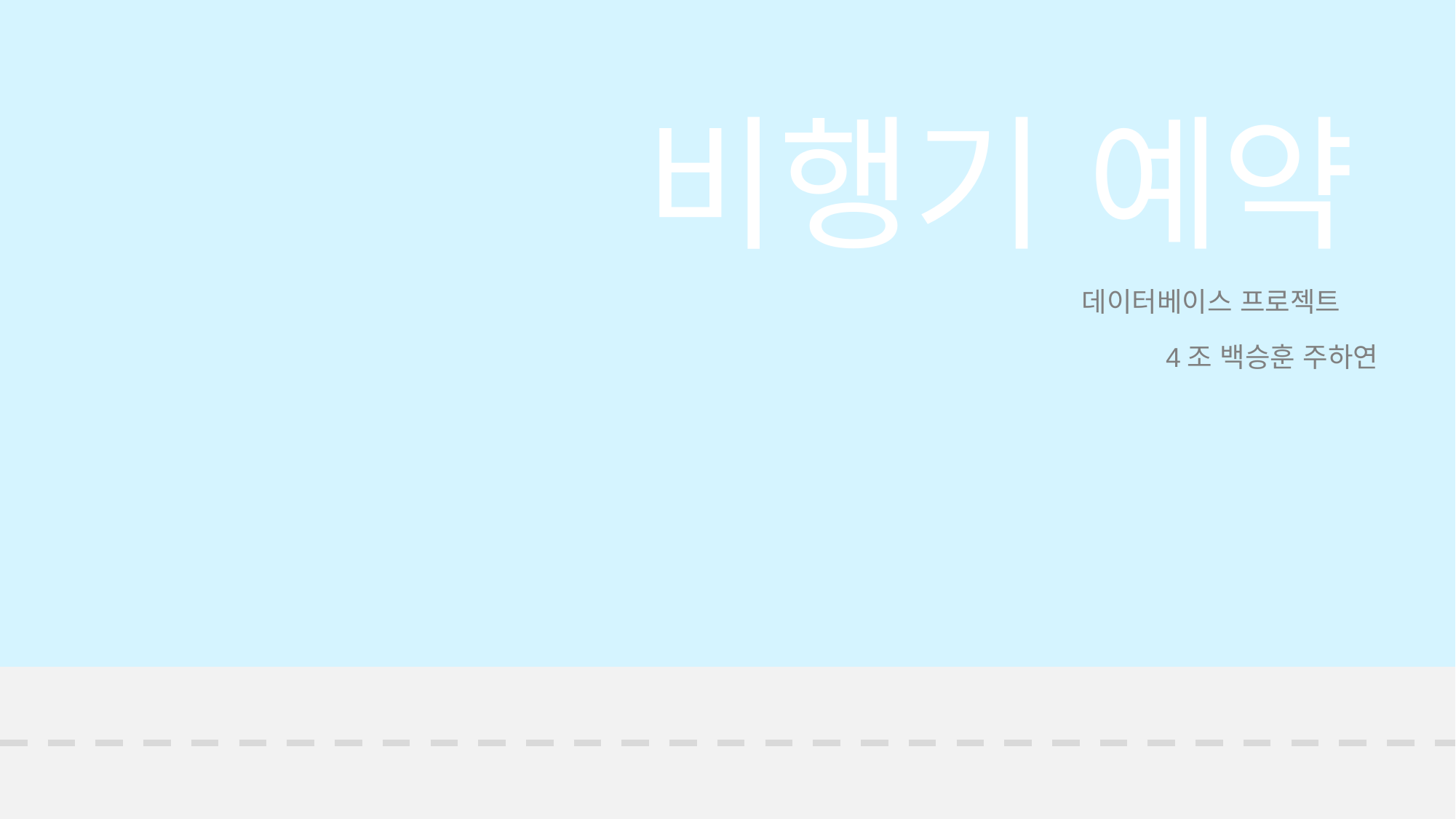

Yonsei Airline

비행기 예약
데이터베이스 프로젝트
4조 백승훈 주하연